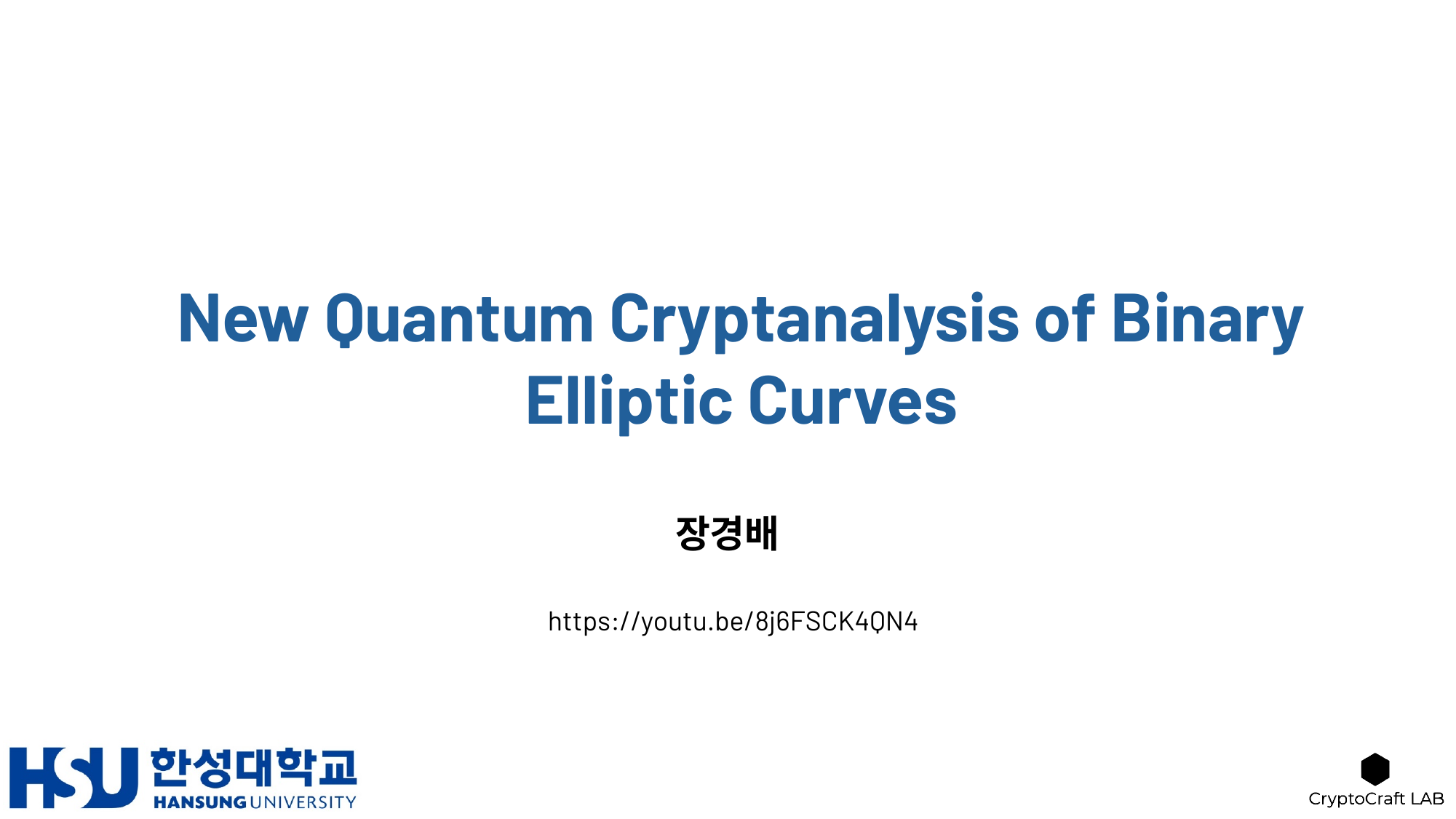

New Quantum Cryptanalysis of Binary Elliptic Curves
장경배
https://youtu.be/8j6FSCK4QN4